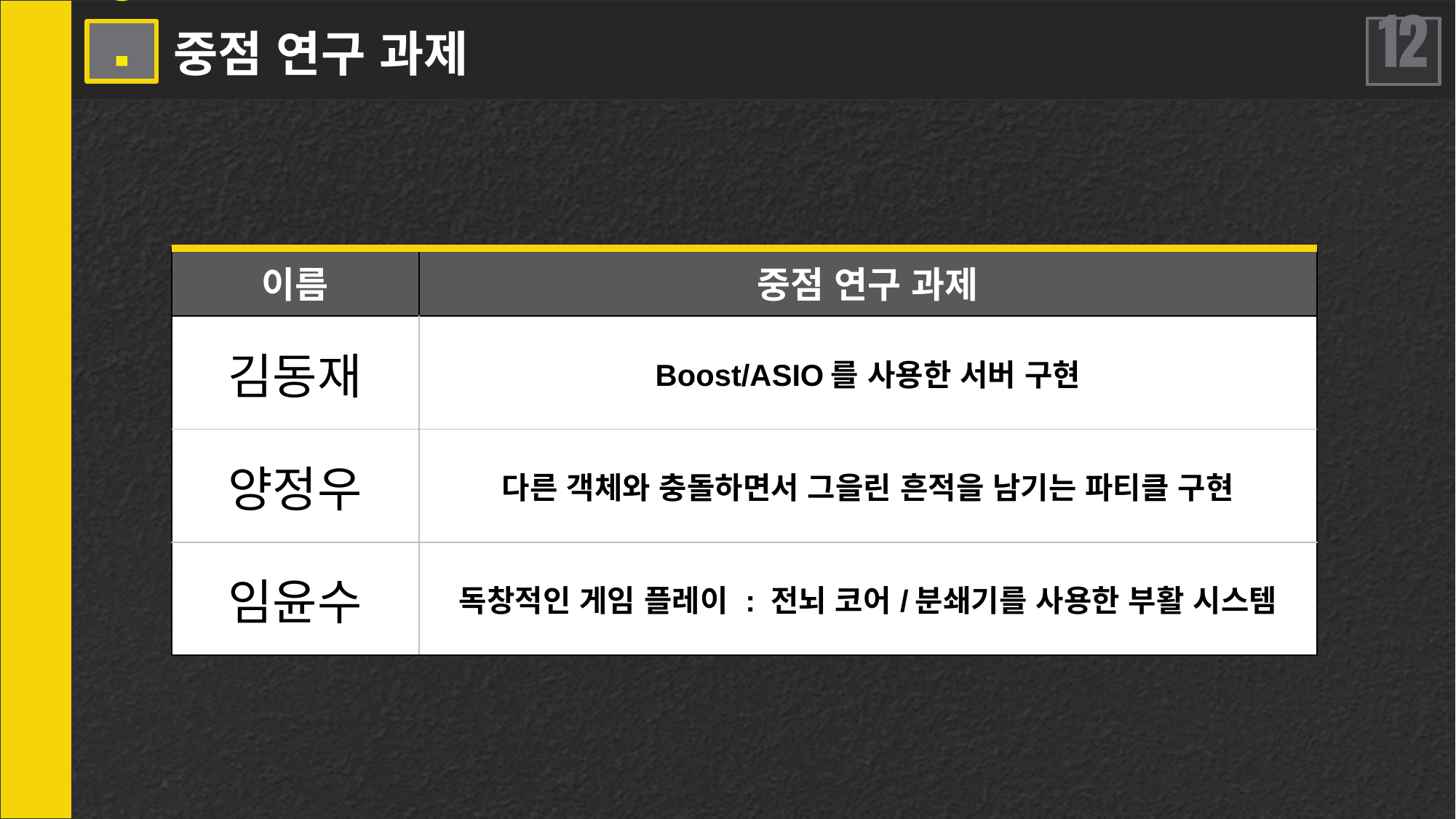

중점 연구 과제
5 .
12
| 이름 | 중점 연구 과제 |
| --- | --- |
| 김동재 | Boost/ASIO를 사용한 서버 구현 |
| 양정우 | 다른 객체와 충돌하면서 그을린 흔적을 남기는 파티클 구현 |
| 임윤수 | 독창적인 게임 플레이 : 전뇌 코어/분쇄기를 사용한 부활 시스템 |